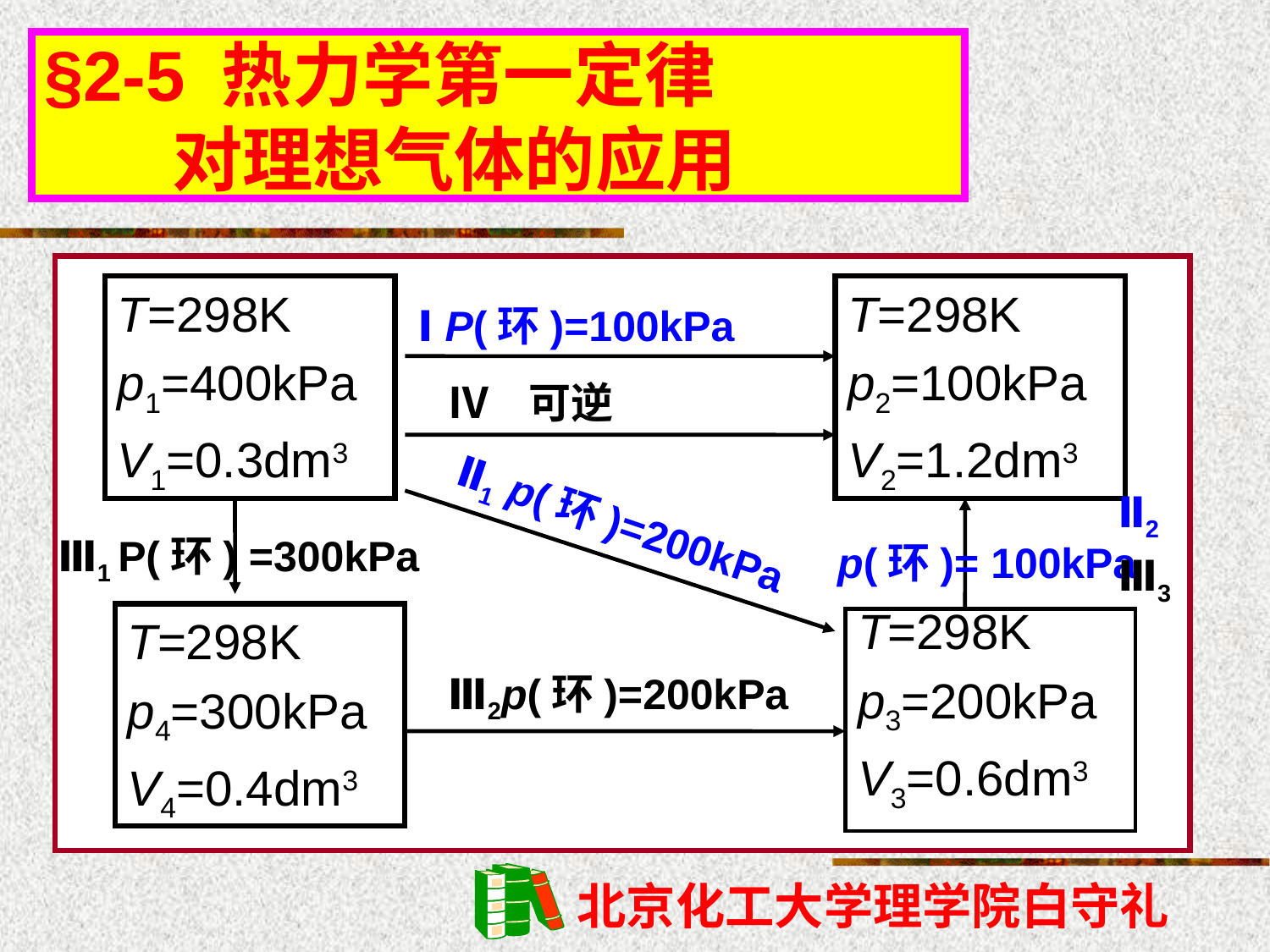

§2-5 热力学第一定律
     对理想气体的应用

T=298K
p1=400kPa
V1=0.3dm3

T=298K
p2=100kPa
V2=1.2dm3
Ⅰ P(环)=100kPa

Ⅳ   可逆

Ⅱ2
Ⅲ3

Ⅱ1  p(环)=200kPa
Ⅲ1 P(环) =300kPa
p(环)= 100kPa
T=298K
p3=200kPa
V3=0.6dm3

T=298K
p4=300kPa
V4=0.4dm3

Ⅲ2p(环)=200kPa